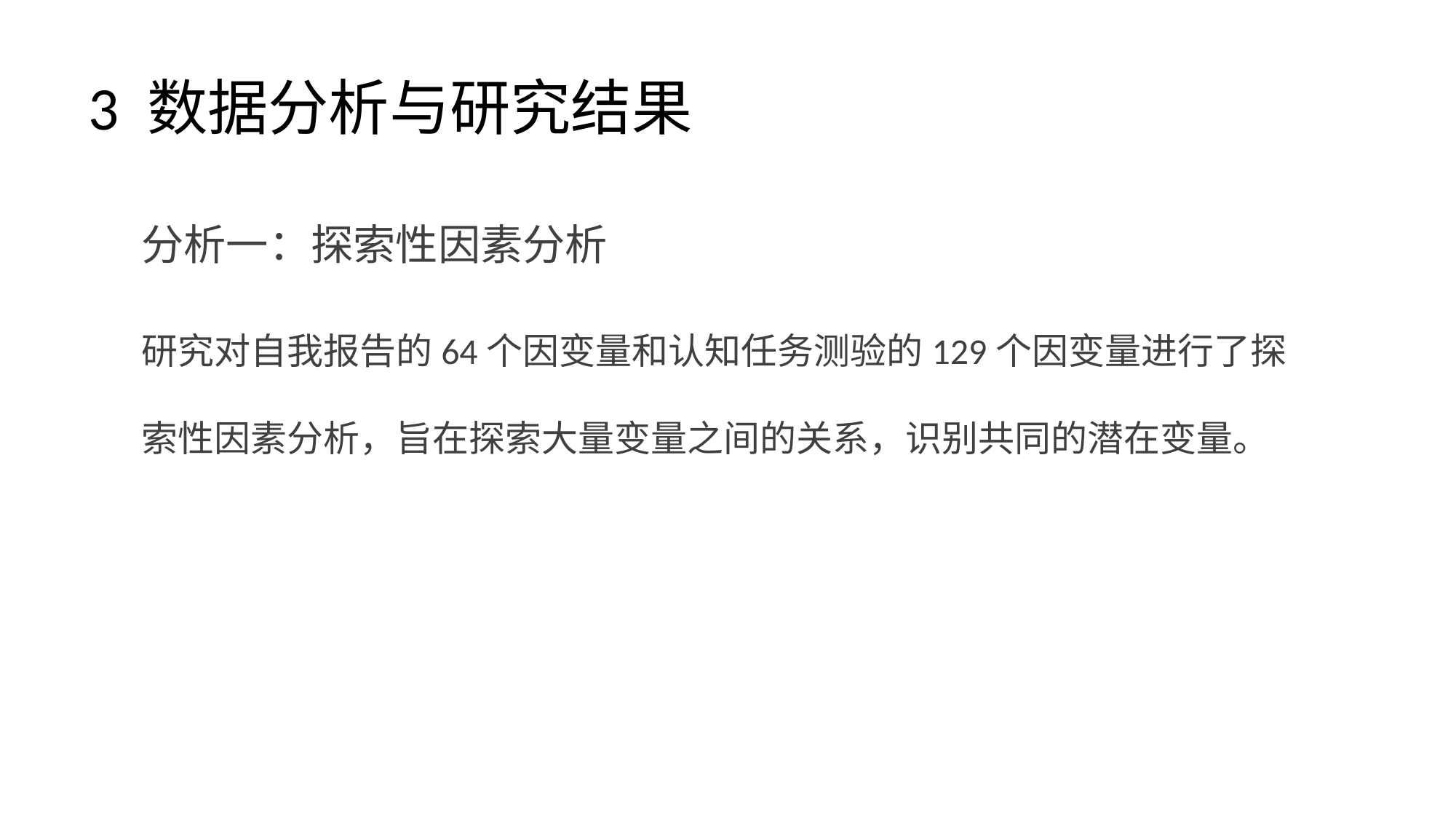

# 3 数据分析与研究结果
分析一：探索性因素分析
研究对自我报告的64个因变量和认知任务测验的129个因变量进行了探索性因素分析，旨在探索大量变量之间的关系，识别共同的潜在变量。